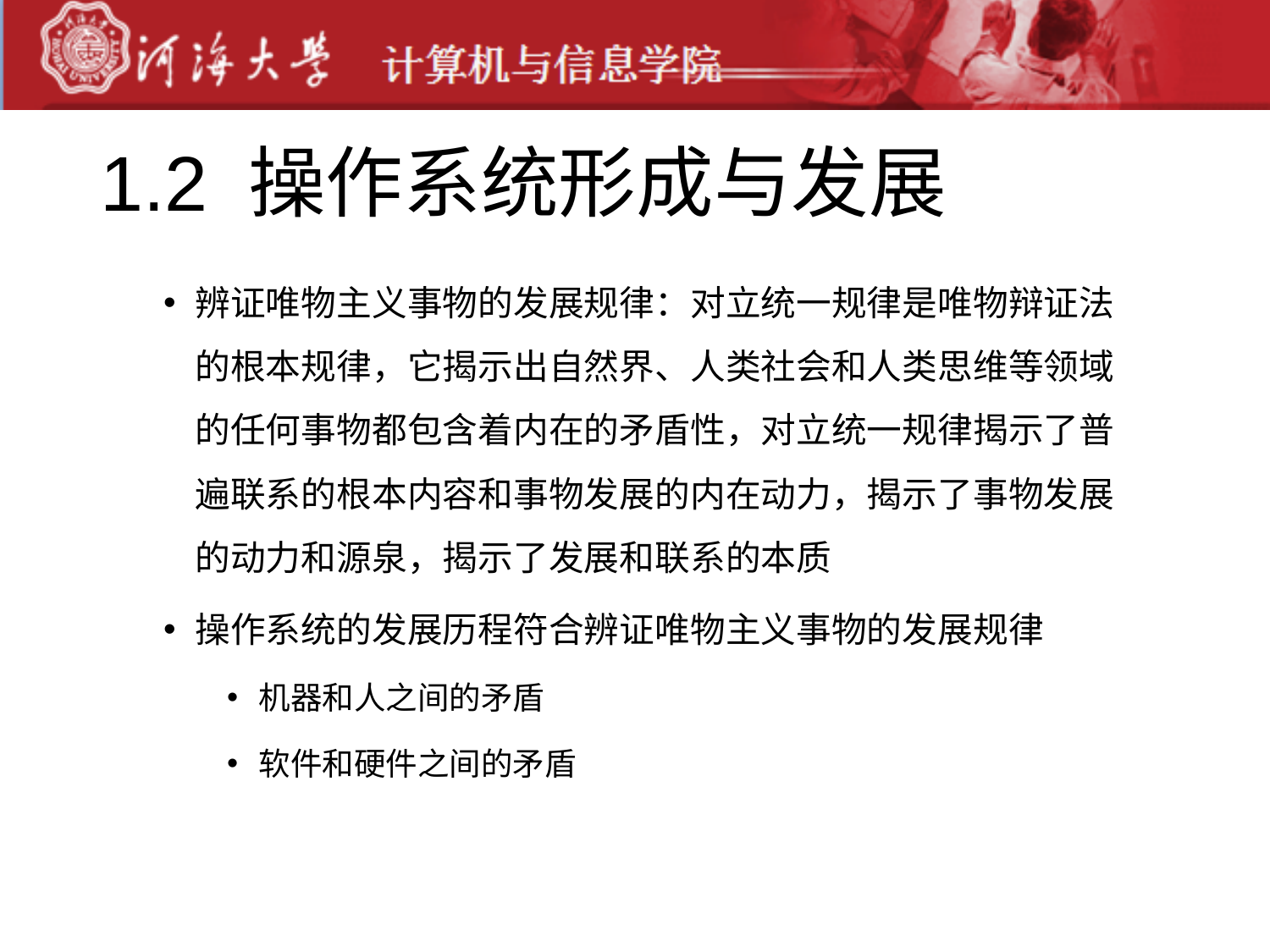

# 1.2 操作系统形成与发展
辨证唯物主义事物的发展规律：对立统一规律是唯物辩证法的根本规律，它揭示出自然界、人类社会和人类思维等领域的任何事物都包含着内在的矛盾性，对立统一规律揭示了普遍联系的根本内容和事物发展的内在动力，揭示了事物发展的动力和源泉，揭示了发展和联系的本质
操作系统的发展历程符合辨证唯物主义事物的发展规律
机器和人之间的矛盾
软件和硬件之间的矛盾